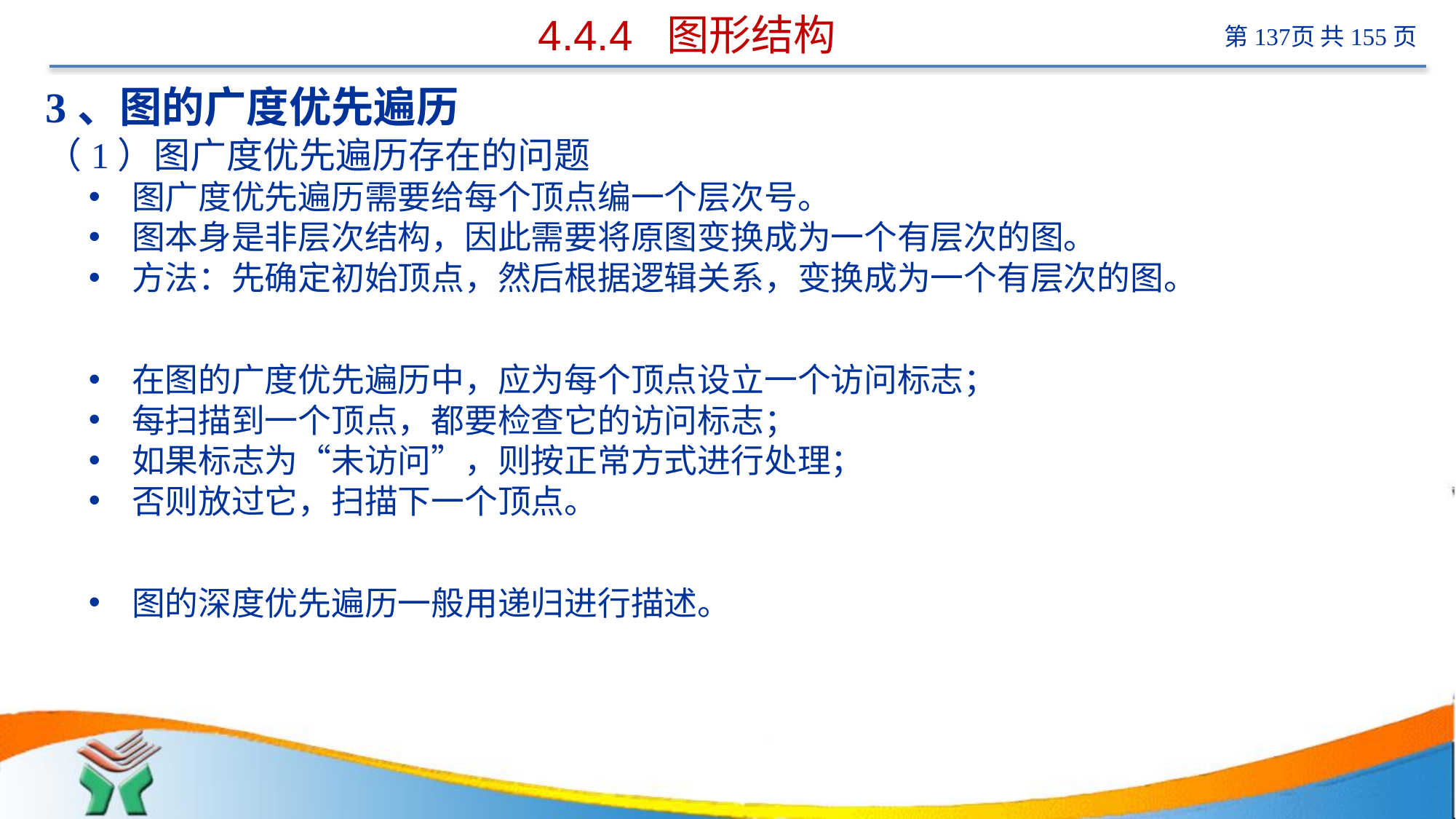

# 4.4.4  图形结构
3、图的广度优先遍历
（1）图广度优先遍历存在的问题
图广度优先遍历需要给每个顶点编一个层次号。
图本身是非层次结构，因此需要将原图变换成为一个有层次的图。
方法：先确定初始顶点，然后根据逻辑关系，变换成为一个有层次的图。

在图的广度优先遍历中，应为每个顶点设立一个访问标志；
每扫描到一个顶点，都要检查它的访问标志；
如果标志为“未访问”，则按正常方式进行处理；
否则放过它，扫描下一个顶点。

图的深度优先遍历一般用递归进行描述。